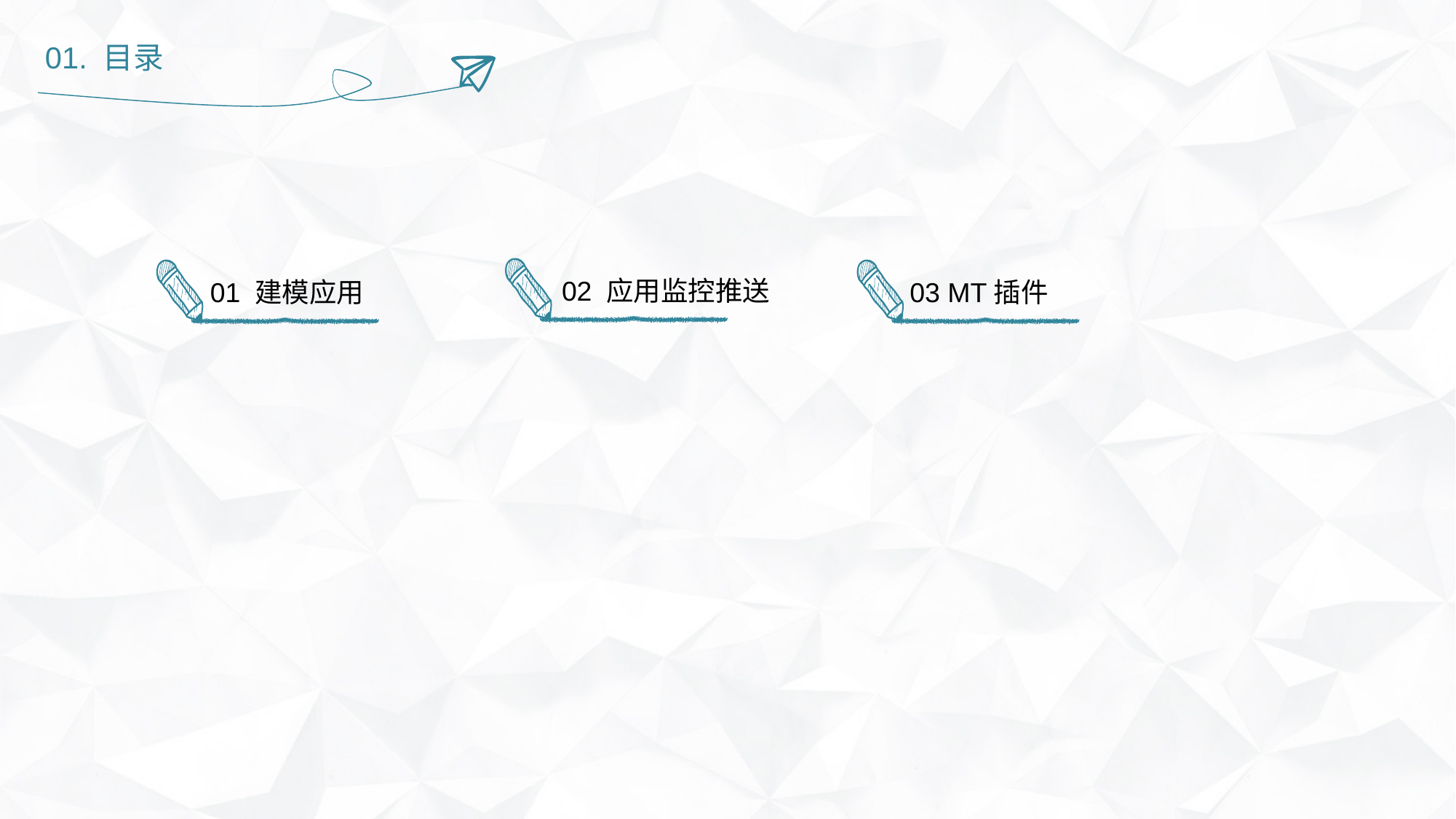

01. 目录

02 应用监控推送
01 建模应用
03 MT插件